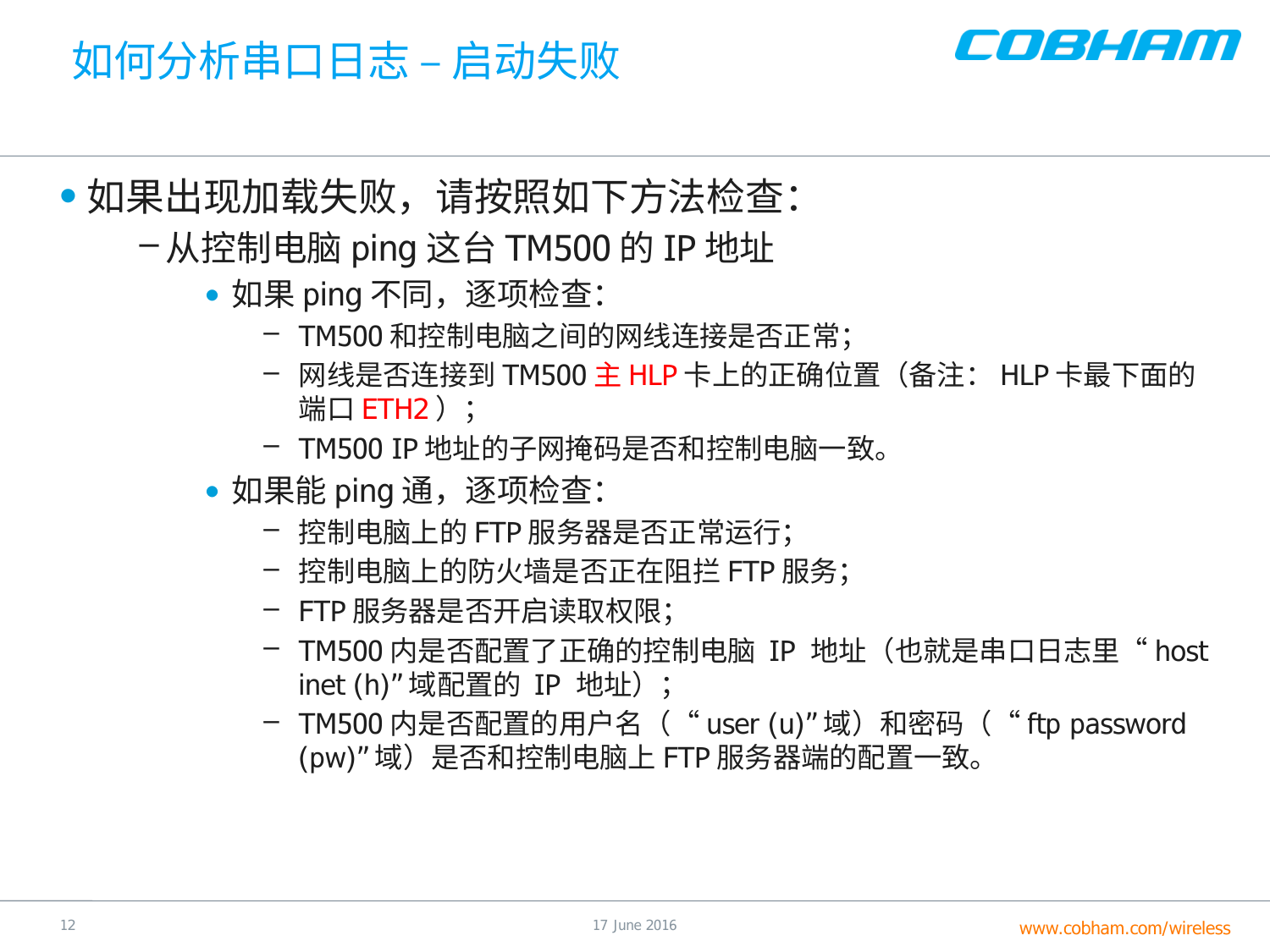

# 如何分析串口日志 – 启动失败

如果出现加载失败，请按照如下方法检查：
从控制电脑ping这台TM500的IP地址
如果ping不同，逐项检查：
TM500和控制电脑之间的网线连接是否正常；
网线是否连接到TM500主HLP卡上的正确位置（备注：HLP卡最下面的端口ETH2）；
TM500 IP地址的子网掩码是否和控制电脑一致。
如果能ping通，逐项检查：
控制电脑上的FTP服务器是否正常运行；
控制电脑上的防火墙是否正在阻拦FTP服务；
FTP服务器是否开启读取权限；
TM500内是否配置了正确的控制电脑 IP 地址（也就是串口日志里“host inet (h)”域配置的 IP 地址）；
TM500内是否配置的用户名（“user (u)”域）和密码（“ftp password (pw)”域）是否和控制电脑上FTP服务器端的配置一致。
12
17 June 2016